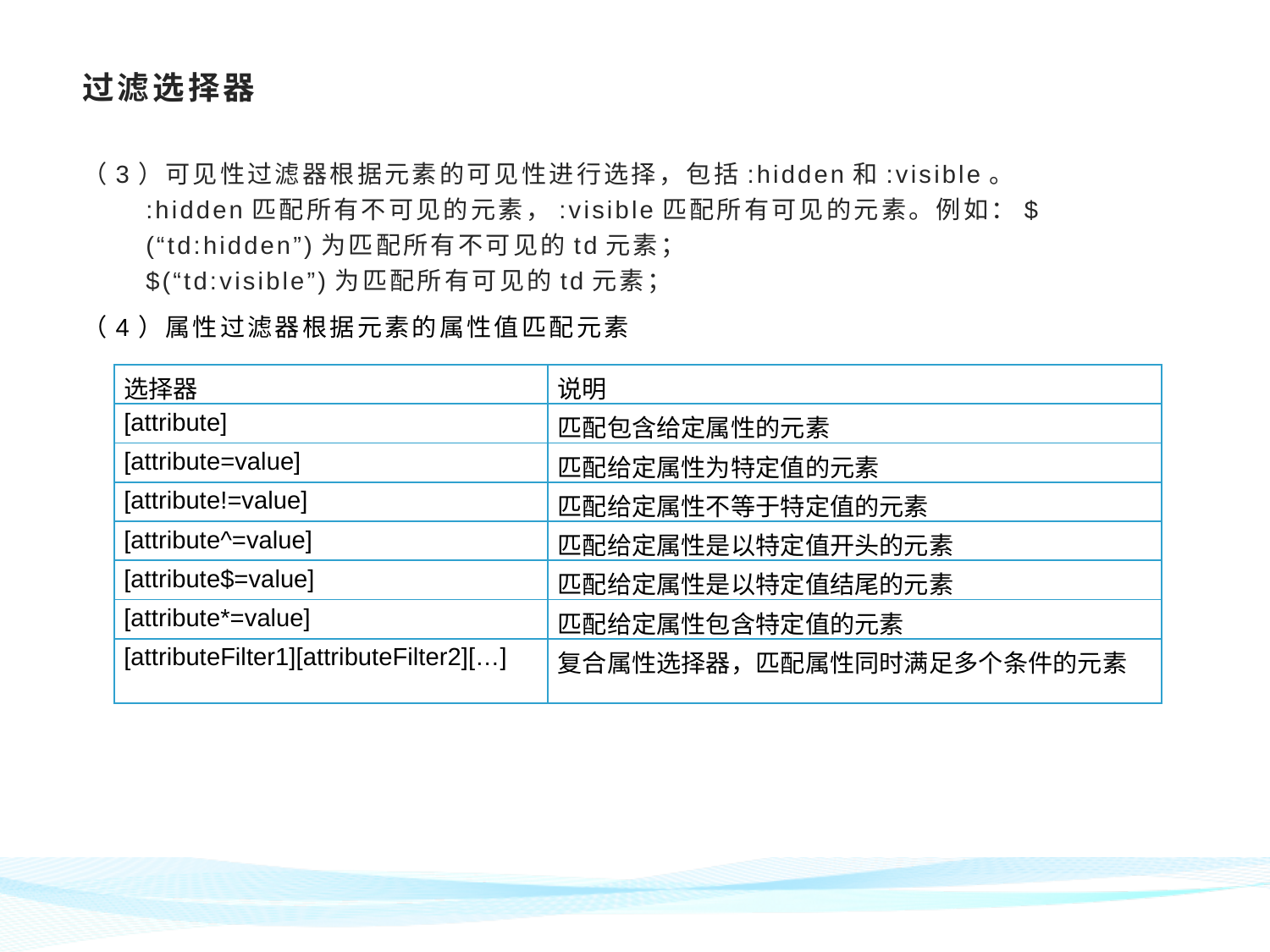

# 过滤选择器
（3）可见性过滤器根据元素的可见性进行选择，包括:hidden和:visible。
:hidden匹配所有不可见的元素，:visible匹配所有可见的元素。例如：$(“td:hidden”)为匹配所有不可见的td元素；
$(“td:visible”)为匹配所有可见的td元素；
（4）属性过滤器根据元素的属性值匹配元素
| 选择器 | 说明 |
| --- | --- |
| [attribute] | 匹配包含给定属性的元素 |
| [attribute=value] | 匹配给定属性为特定值的元素 |
| [attribute!=value] | 匹配给定属性不等于特定值的元素 |
| [attribute^=value] | 匹配给定属性是以特定值开头的元素 |
| [attribute$=value] | 匹配给定属性是以特定值结尾的元素 |
| [attribute\*=value] | 匹配给定属性包含特定值的元素 |
| [attributeFilter1][attributeFilter2][…] | 复合属性选择器，匹配属性同时满足多个条件的元素 |
237